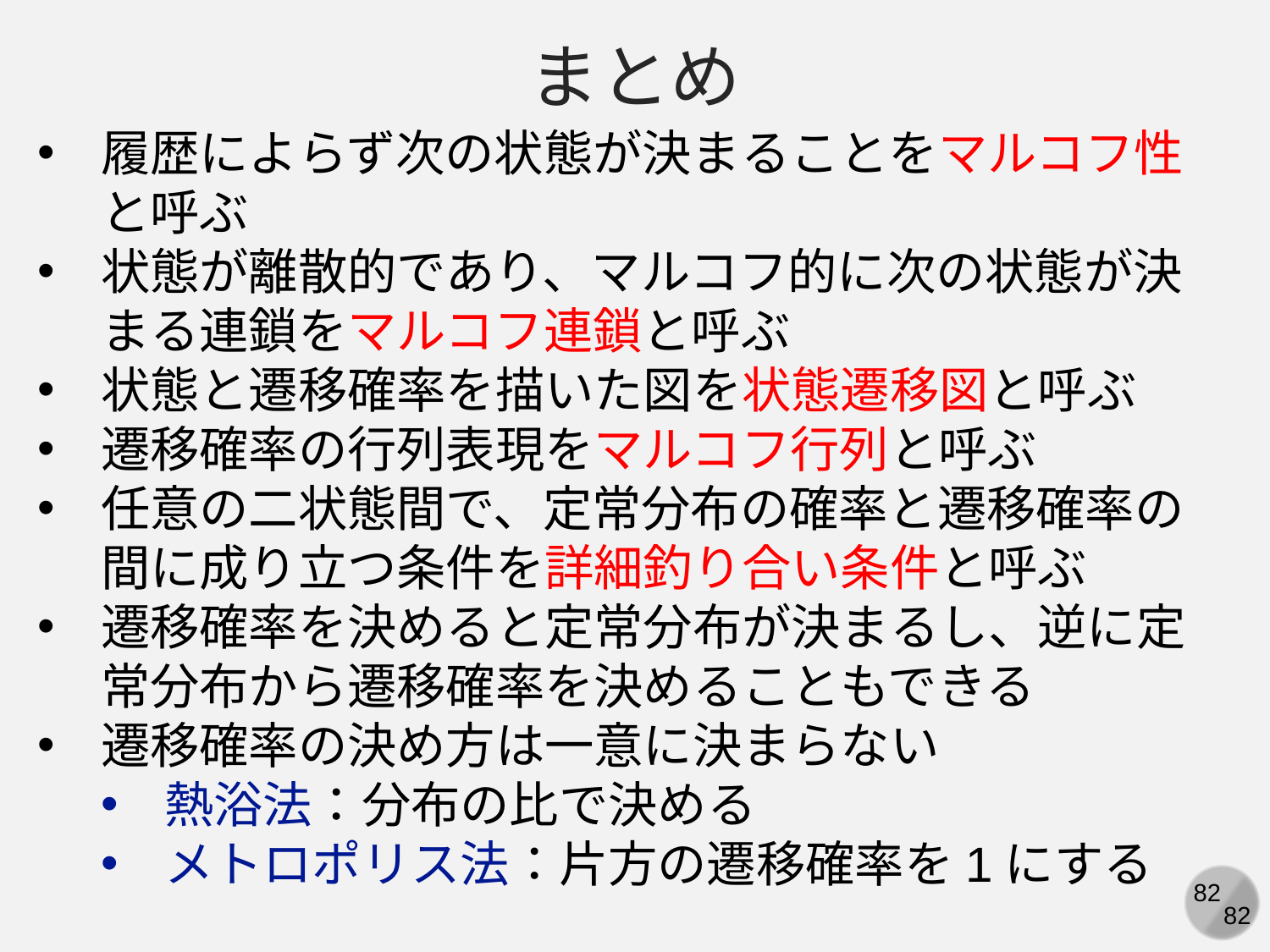

まとめ
履歴によらず次の状態が決まることをマルコフ性と呼ぶ
状態が離散的であり、マルコフ的に次の状態が決まる連鎖をマルコフ連鎖と呼ぶ
状態と遷移確率を描いた図を状態遷移図と呼ぶ
遷移確率の行列表現をマルコフ行列と呼ぶ
任意の二状態間で、定常分布の確率と遷移確率の間に成り立つ条件を詳細釣り合い条件と呼ぶ
遷移確率を決めると定常分布が決まるし、逆に定常分布から遷移確率を決めることもできる
遷移確率の決め方は一意に決まらない
熱浴法：分布の比で決める
メトロポリス法：片方の遷移確率を1にする